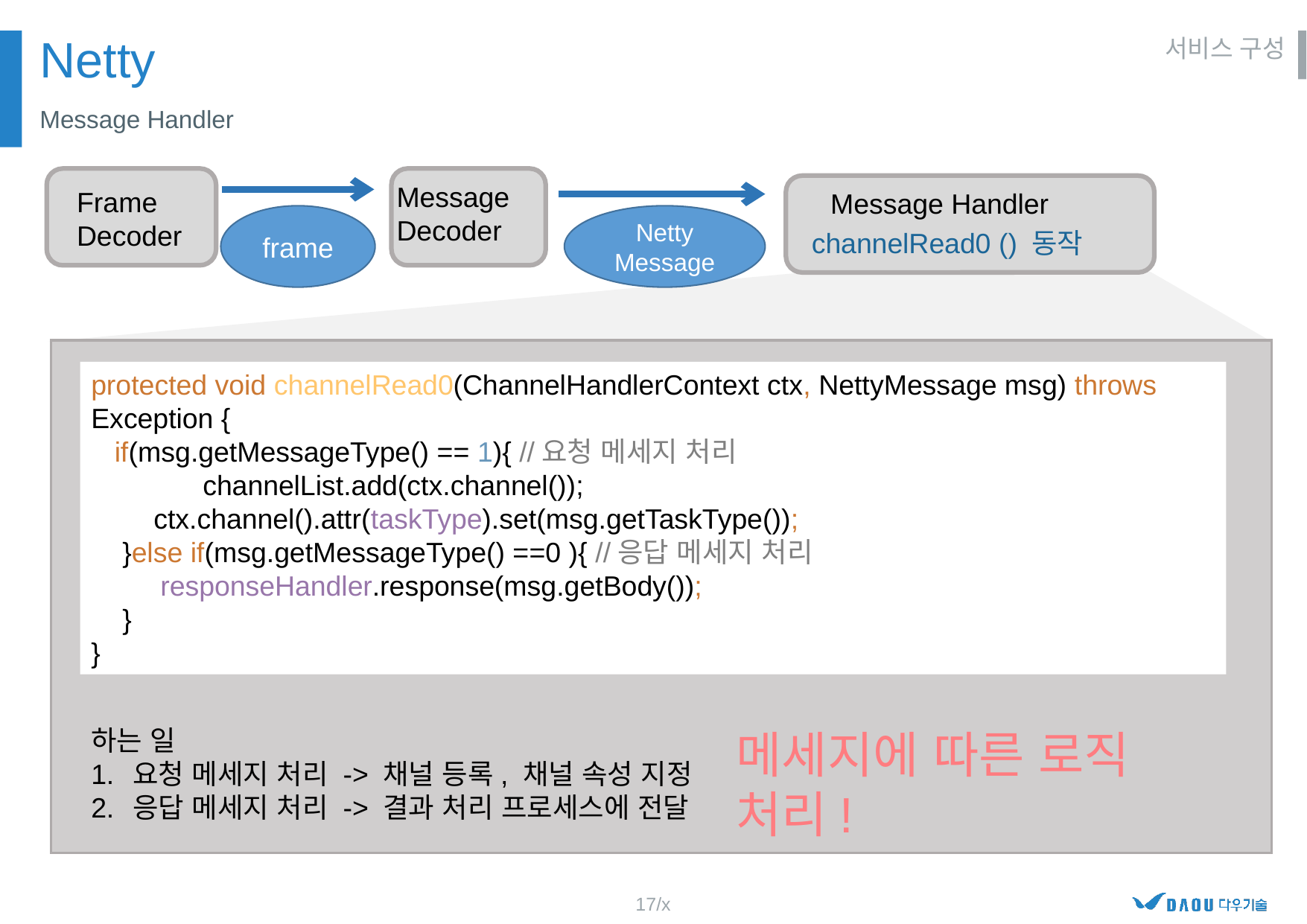

Netty
서비스 구성
Message Handler

Message
Decoder

Frame
Decoder
Message Handler
frame
Netty
Message
channelRead0 () 동작

protected void channelRead0(ChannelHandlerContext ctx, NettyMessage msg) throws Exception {
   if(msg.getMessageType() == 1){ //요청 메세지 처리
	channelList.add(ctx.channel());
        ctx.channel().attr(taskType).set(msg.getTaskType());
    }else if(msg.getMessageType() ==0 ){ //응답 메세지 처리
        responseHandler.response(msg.getBody());
    }
}
하는 일
요청 메세지 처리 -> 채널 등록, 채널 속성 지정
응답 메세지 처리 -> 결과 처리 프로세스에 전달
메세지에 따른 로직 처리!